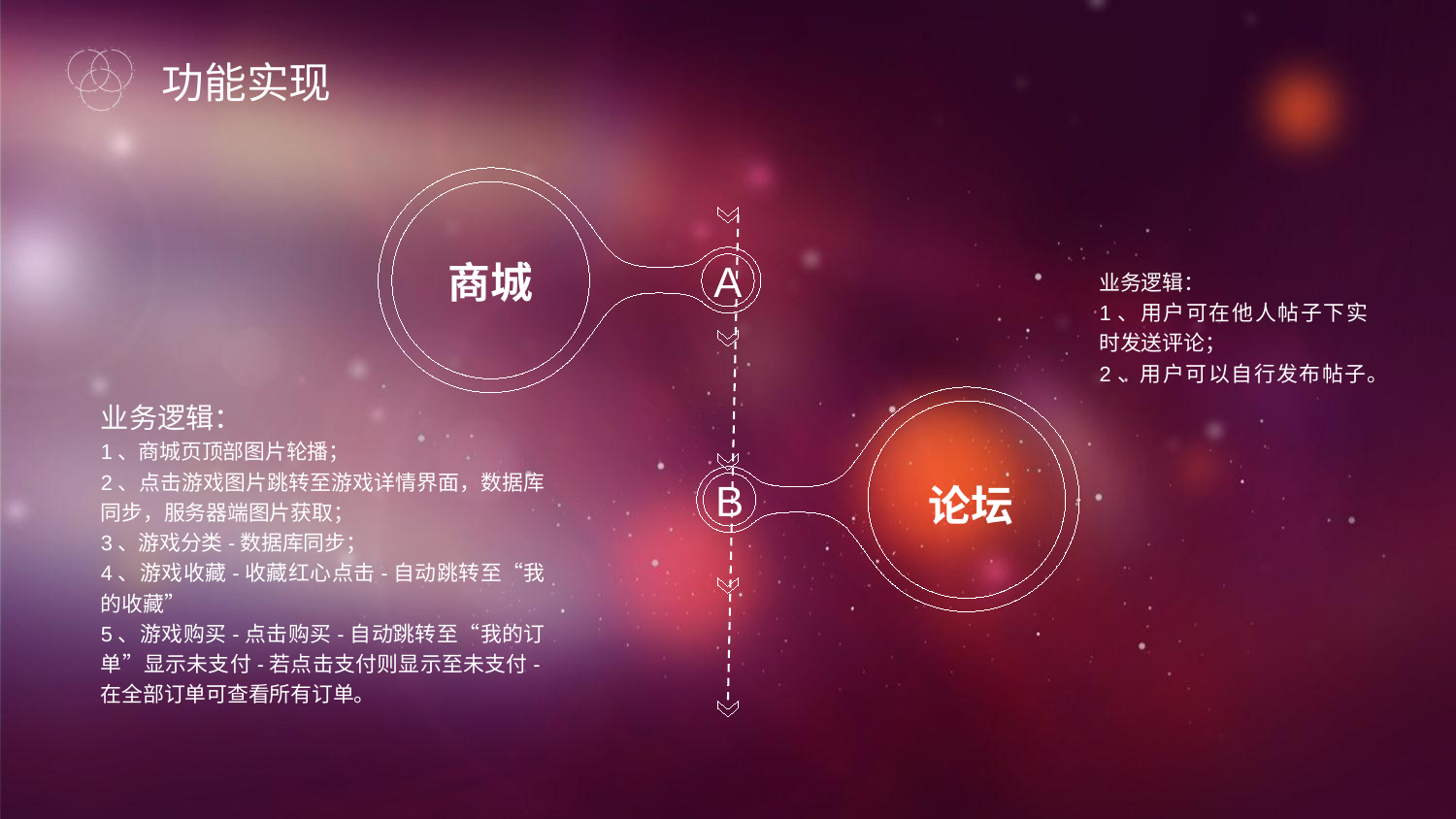

功能实现

A
商城
业务逻辑：
1、用户可在他人帖子下实时发送评论；
2、用户可以自行发布帖子。

业务逻辑：
1、商城页顶部图片轮播；
2、点击游戏图片跳转至游戏详情界面，数据库同步，服务器端图片获取；
3、游戏分类-数据库同步；
4、游戏收藏-收藏红心点击-自动跳转至“我的收藏”
5、游戏购买-点击购买-自动跳转至“我的订单”显示未支付-若点击支付则显示至未支付-在全部订单可查看所有订单。
B
论坛